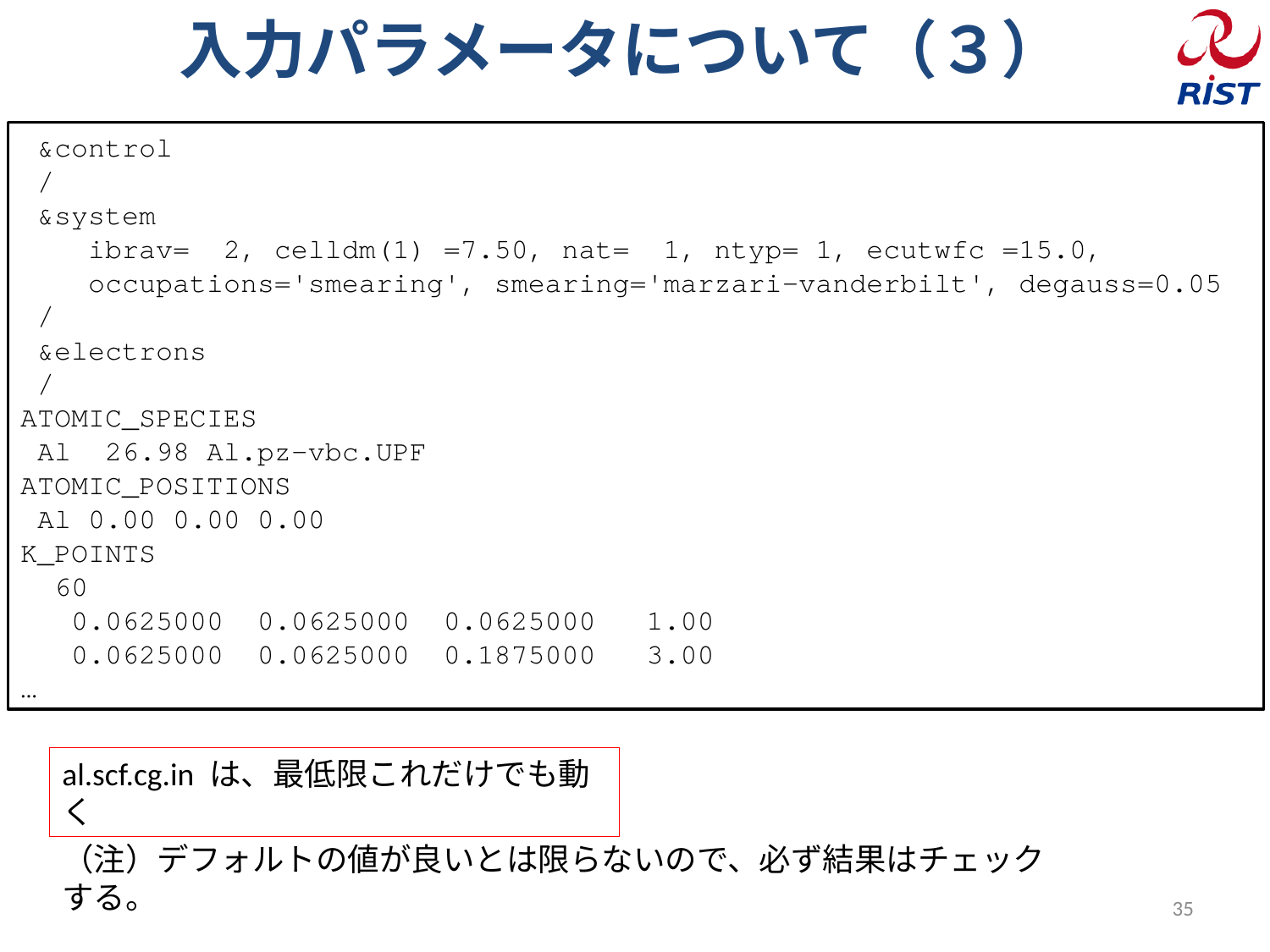

# 入力パラメータについて（３）
 &control
 /
 &system
    ibrav=  2, celldm(1) =7.50, nat=  1, ntyp= 1, ecutwfc =15.0,
    occupations='smearing', smearing='marzari-vanderbilt', degauss=0.05
 /
 &electrons
 /
ATOMIC_SPECIES
 Al  26.98 Al.pz-vbc.UPF
ATOMIC_POSITIONS
 Al 0.00 0.00 0.00
K_POINTS
  60
   0.0625000  0.0625000  0.0625000   1.00
   0.0625000  0.0625000  0.1875000   3.00
…
al.scf.cg.in は、最低限これだけでも動く
（注）デフォルトの値が良いとは限らないので、必ず結果はチェックする。
35